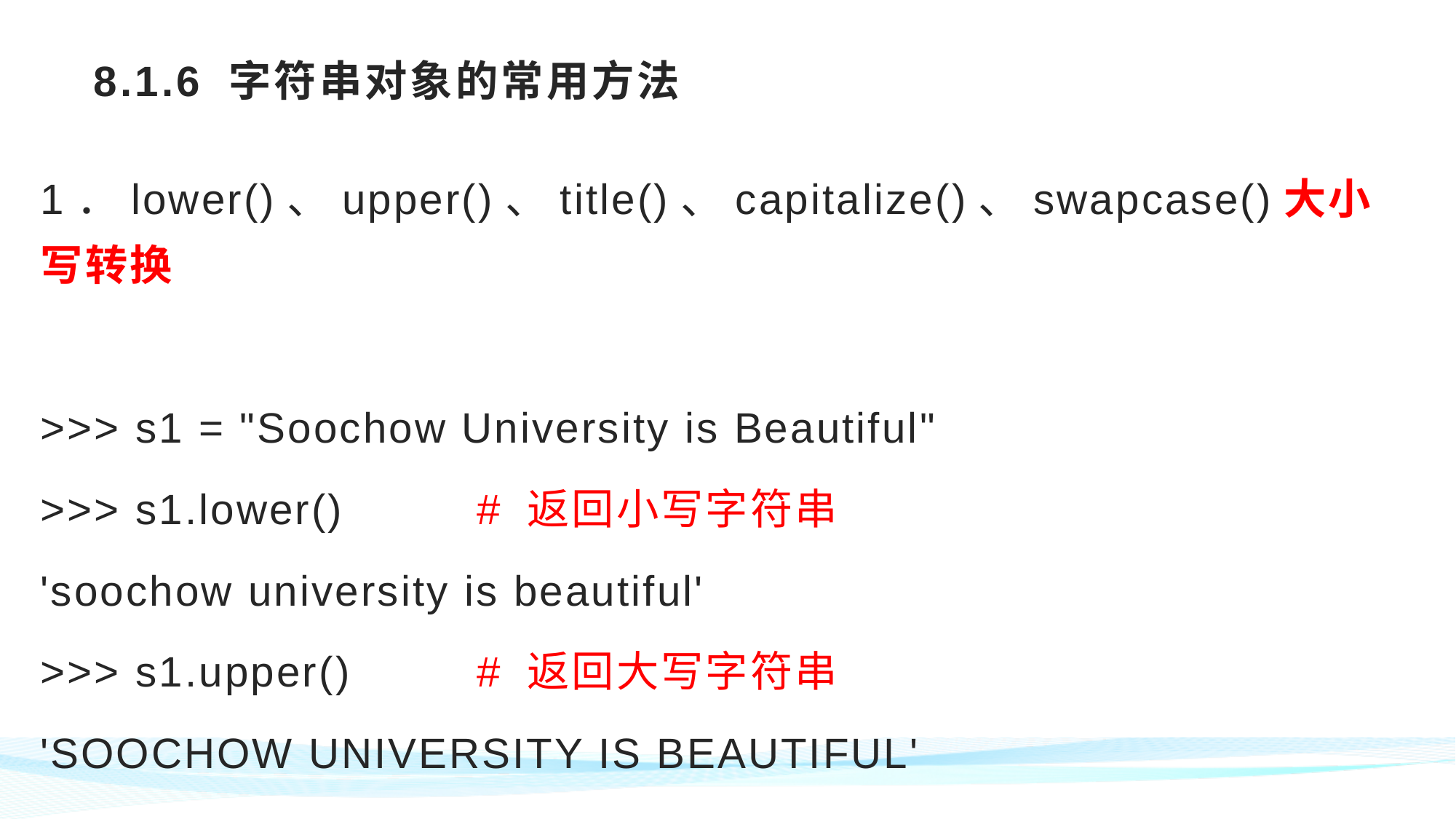

# 8.1.6 字符串对象的常用方法
1．lower()、upper()、title()、capitalize()、swapcase()大小写转换

>>> s1 = "Soochow University is Beautiful"
>>> s1.lower()         	# 返回小写字符串
'soochow university is beautiful'
>>> s1.upper() 		# 返回大写字符串
'SOOCHOW UNIVERSITY IS BEAUTIFUL'